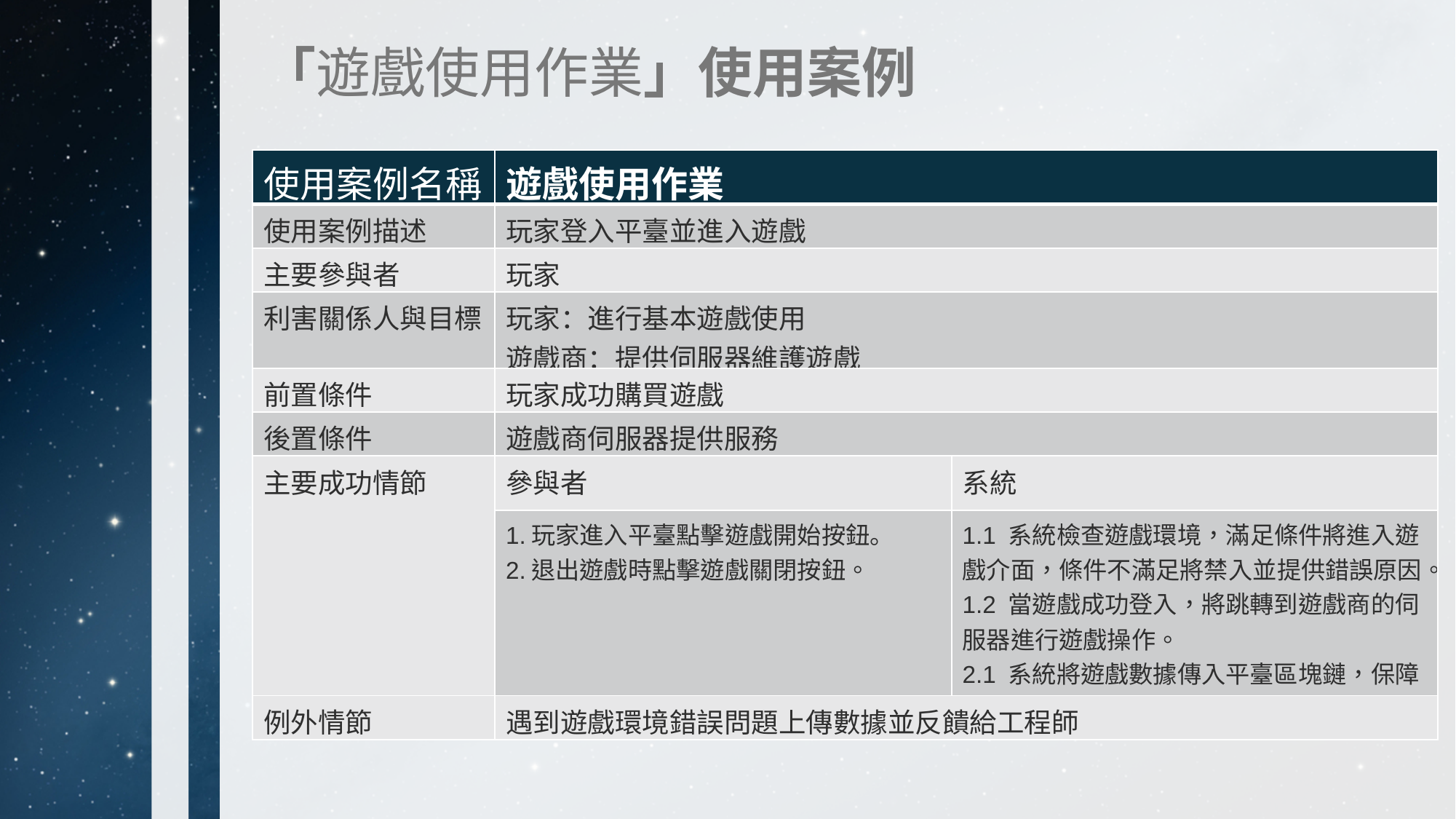

「遊戲使用作業」使用案例
| 使用案例名稱 | 遊戲使用作業 |  |
| --- | --- | --- |
| 使用案例描述 | 玩家登入平臺並進入遊戲 |  |
| 主要參與者 | 玩家 |  |
| 利害關係人與目標 | 玩家：進行基本遊戲使用 遊戲商：提供伺服器維護遊戲 |  |
| 前置條件 | 玩家成功購買遊戲 |  |
| 後置條件 | 遊戲商伺服器提供服務 |  |
| 主要成功情節 | 參與者 | 系統 |
|  | 1.玩家進入平臺點擊遊戲開始按鈕。 2.退出遊戲時點擊遊戲關閉按鈕。 | 1.1 系統檢查遊戲環境，滿足條件將進入遊戲介面，條件不滿足將禁入並提供錯誤原因。 1.2 當遊戲成功登入，將跳轉到遊戲商的伺服器進行遊戲操作。 2.1 系統將遊戲數據傳入平臺區塊鏈，保障遊戲數據的不可被篡改。 |
| 例外情節 | 遇到遊戲環境錯誤問題上傳數據並反饋給工程師 |  |